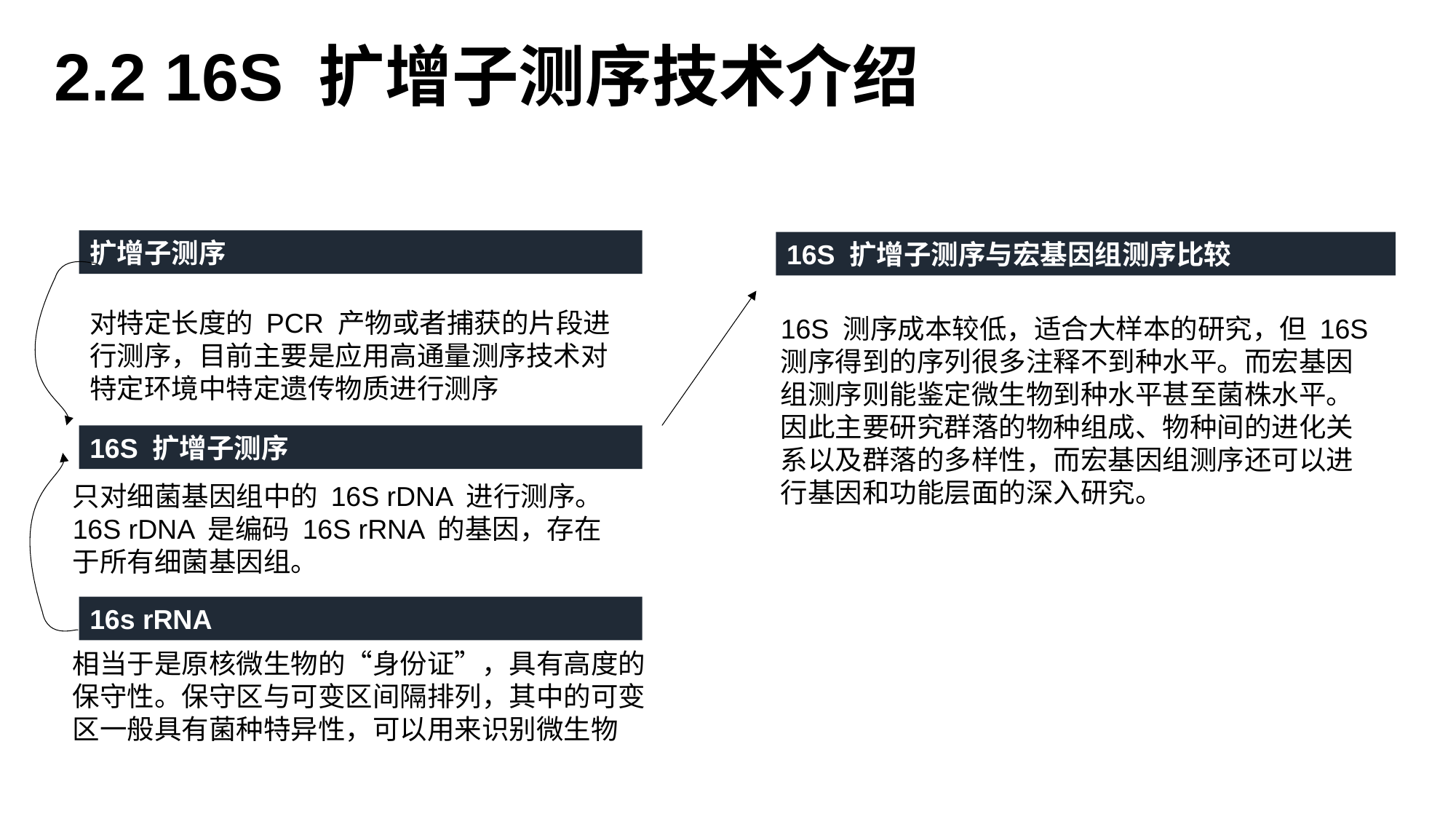

2.2 16S 扩增子测序技术介绍
扩增子测序
16S 扩增子测序与宏基因组测序比较

对特定长度的 PCR 产物或者捕获的片段进行测序，目前主要是应用高通量测序技术对特定环境中特定遗传物质进行测序​
16S 测序成本较低，适合大样本的研究，但 16S 测序得到的序列很多注释不到种水平​。而宏基因组测序则能鉴定微生物到种水平甚至菌株水平。因此主要研究群落的物种组成、物种间的进化关系以及群落的多样性，而宏基因组测序还可以进行基因和功能层面的深入研究。
16S 扩增子测序

只对细菌基因组中的 16S rDNA 进行测序。16S rDNA 是编码 16S rRNA 的基因，存在于所有细菌基因组。​
16s rRNA
相当于是原核微生物的“身份证”，具有高度的保守性。保守区与可变区间隔排列，其中的可变区一般具有菌种特异性，可以用来识别微生物